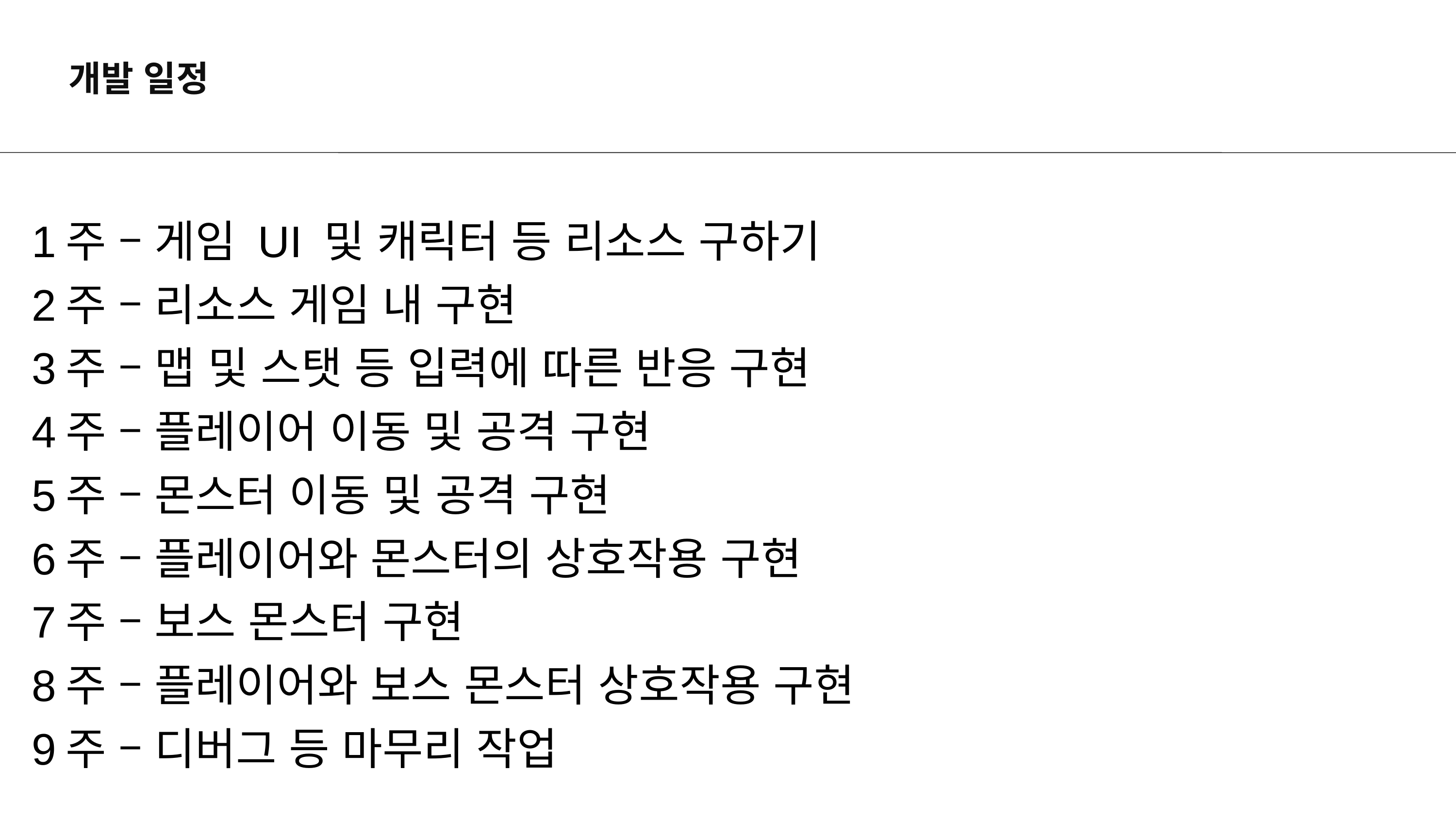

개발 일정

# 1주 – 게임 UI 및 캐릭터 등 리소스 구하기 2주 – 리소스 게임 내 구현 3주 – 맵 및 스탯 등 입력에 따른 반응 구현 4주 – 플레이어 이동 및 공격 구현 5주 – 몬스터 이동 및 공격 구현 6주 – 플레이어와 몬스터의 상호작용 구현 7주 – 보스 몬스터 구현 8주 – 플레이어와 보스 몬스터 상호작용 구현 9주 – 디버그 등 마무리 작업